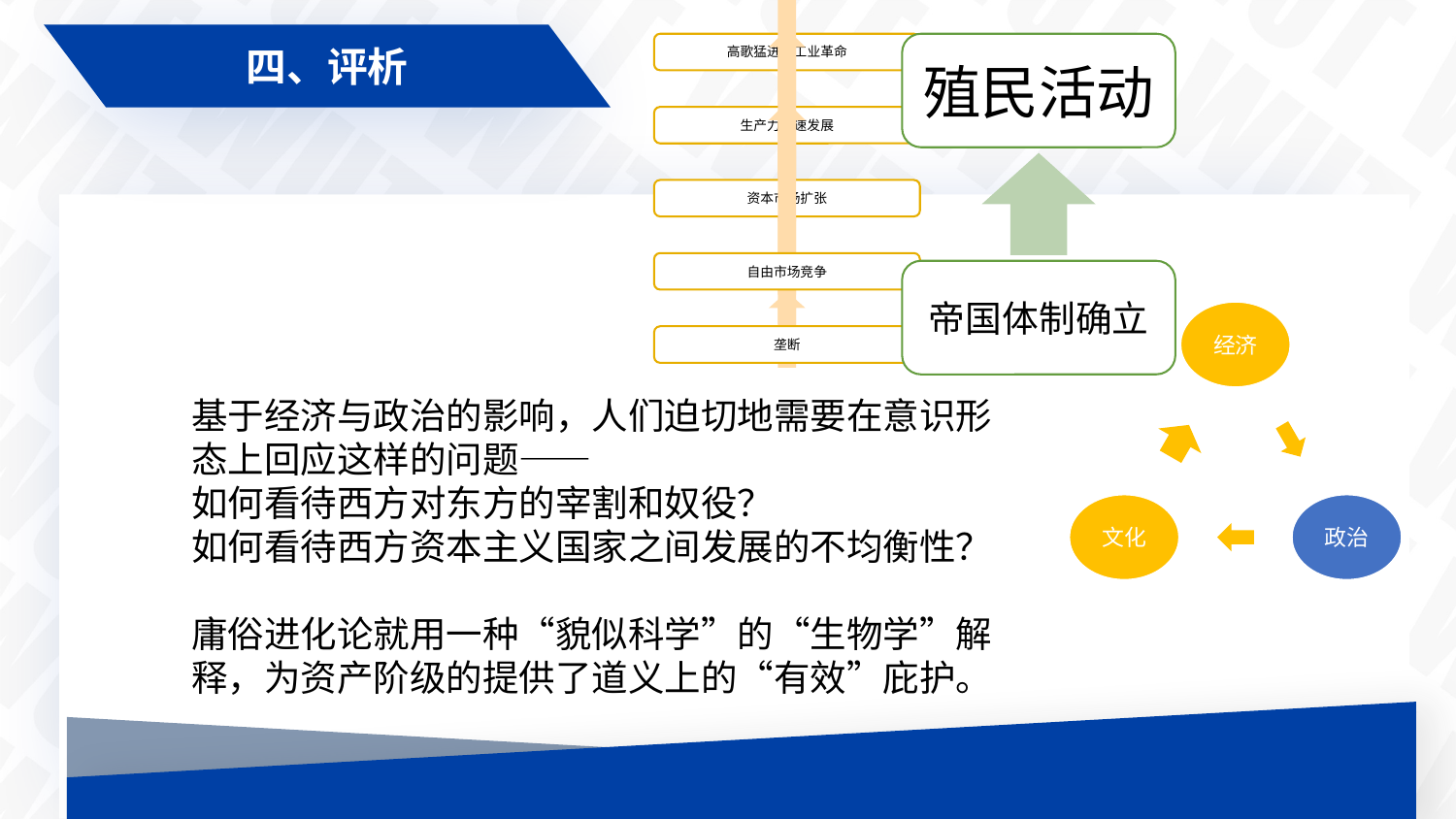

四、评析
殖民活动
帝国体制确立
高歌猛进的工业革命
生产力快速发展
资本市场扩张
自由市场竞争
垄断

经济
政治
文化
基于经济与政治的影响，人们迫切地需要在意识形态上回应这样的问题——
如何看待西方对东方的宰割和奴役？
如何看待西方资本主义国家之间发展的不均衡性？

庸俗进化论就用一种“貌似科学”的“生物学”解释，为资产阶级的提供了道义上的“有效”庇护。